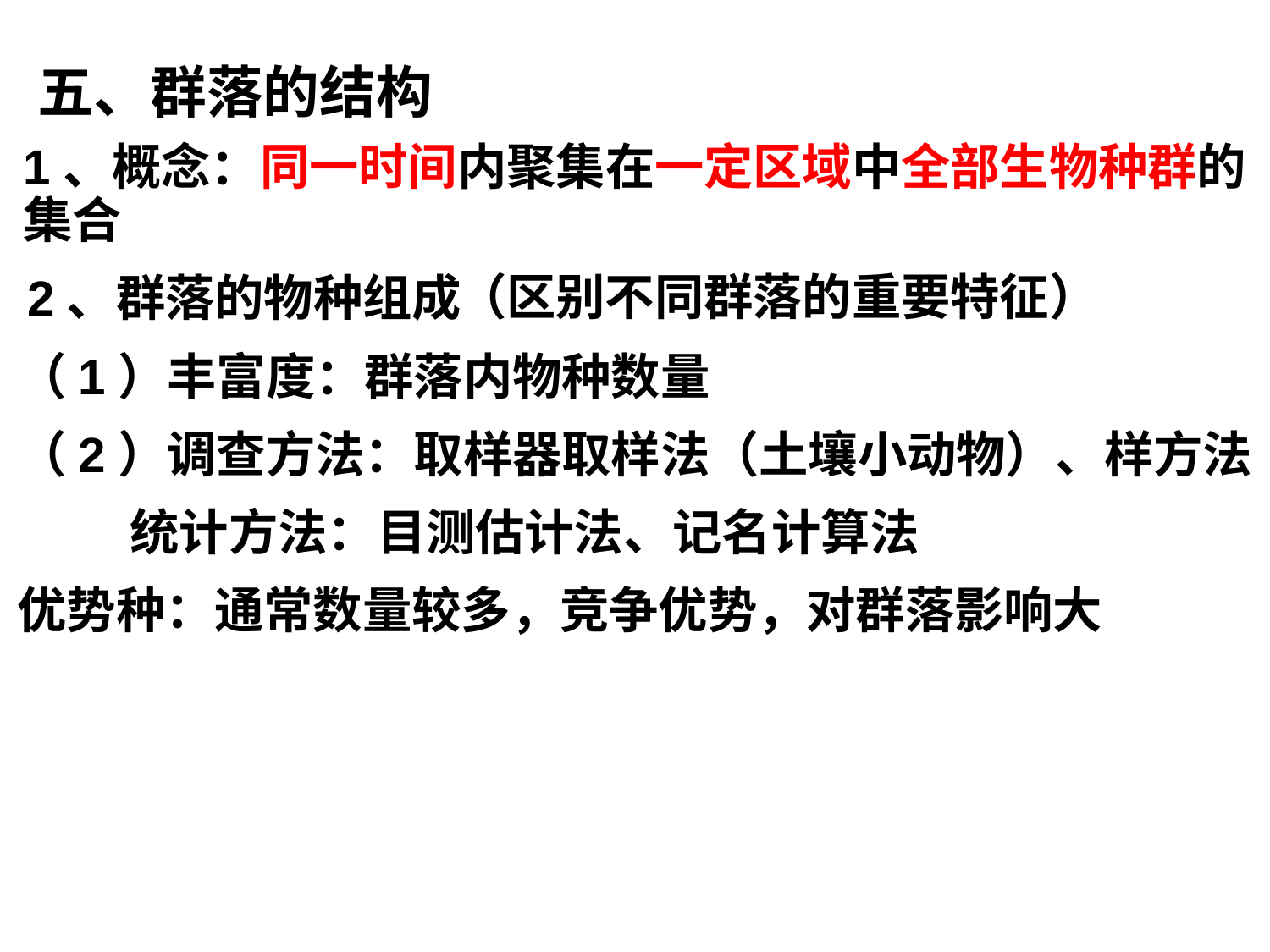

五、群落的结构
1、概念：同一时间内聚集在一定区域中全部生物种群的集合
（区别不同群落的重要特征）
2、群落的物种组成

（1）丰富度：群落内物种数量
（2）调查方法：取样器取样法（土壤小动物）、样方法
         统计方法：目测估计法、记名计算法
优势种：通常数量较多，竞争优势，对群落影响大